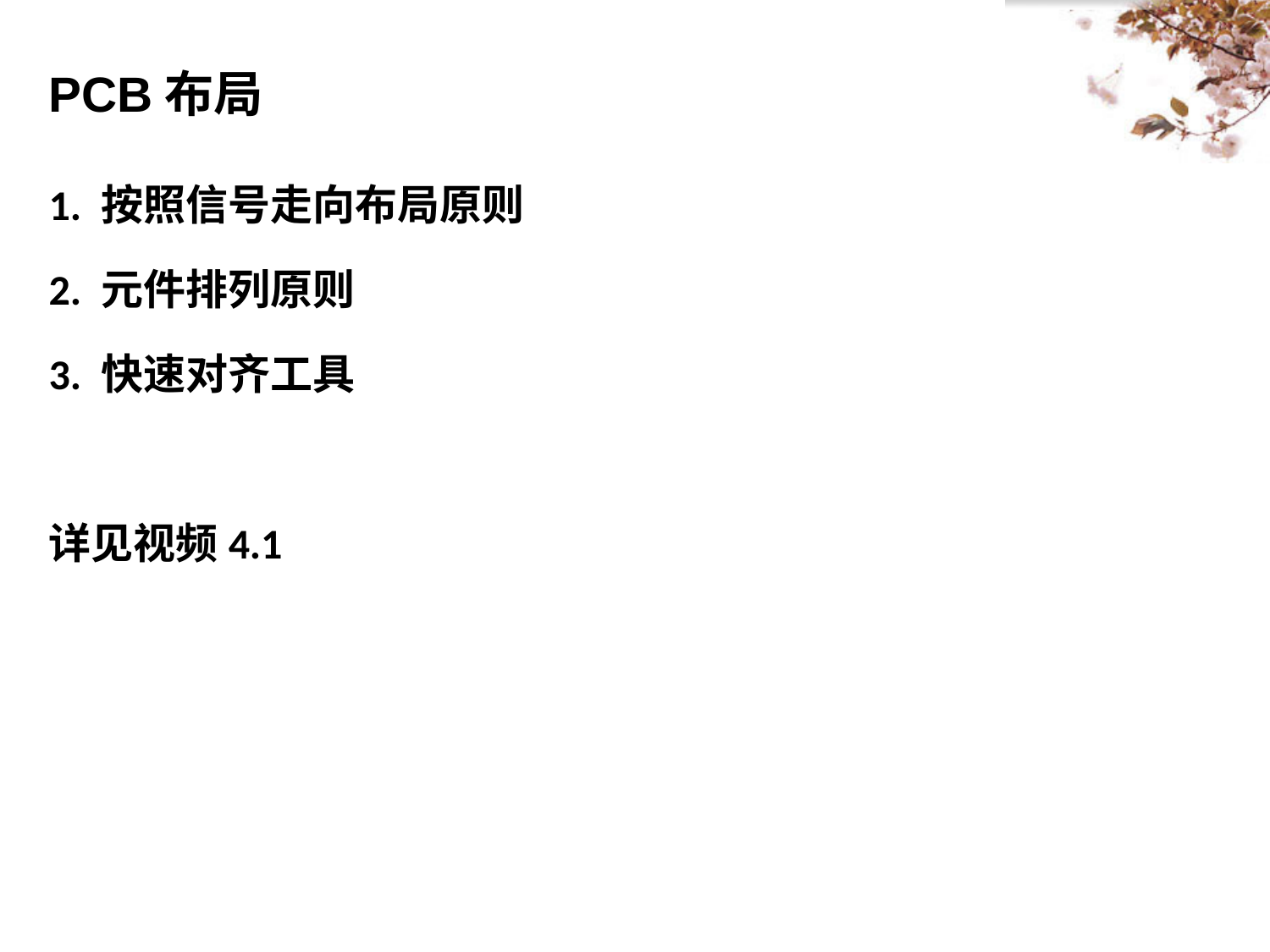

PCB布局
1. 按照信号走向布局原则
2. 元件排列原则
3. 快速对齐工具

详见视频4.1